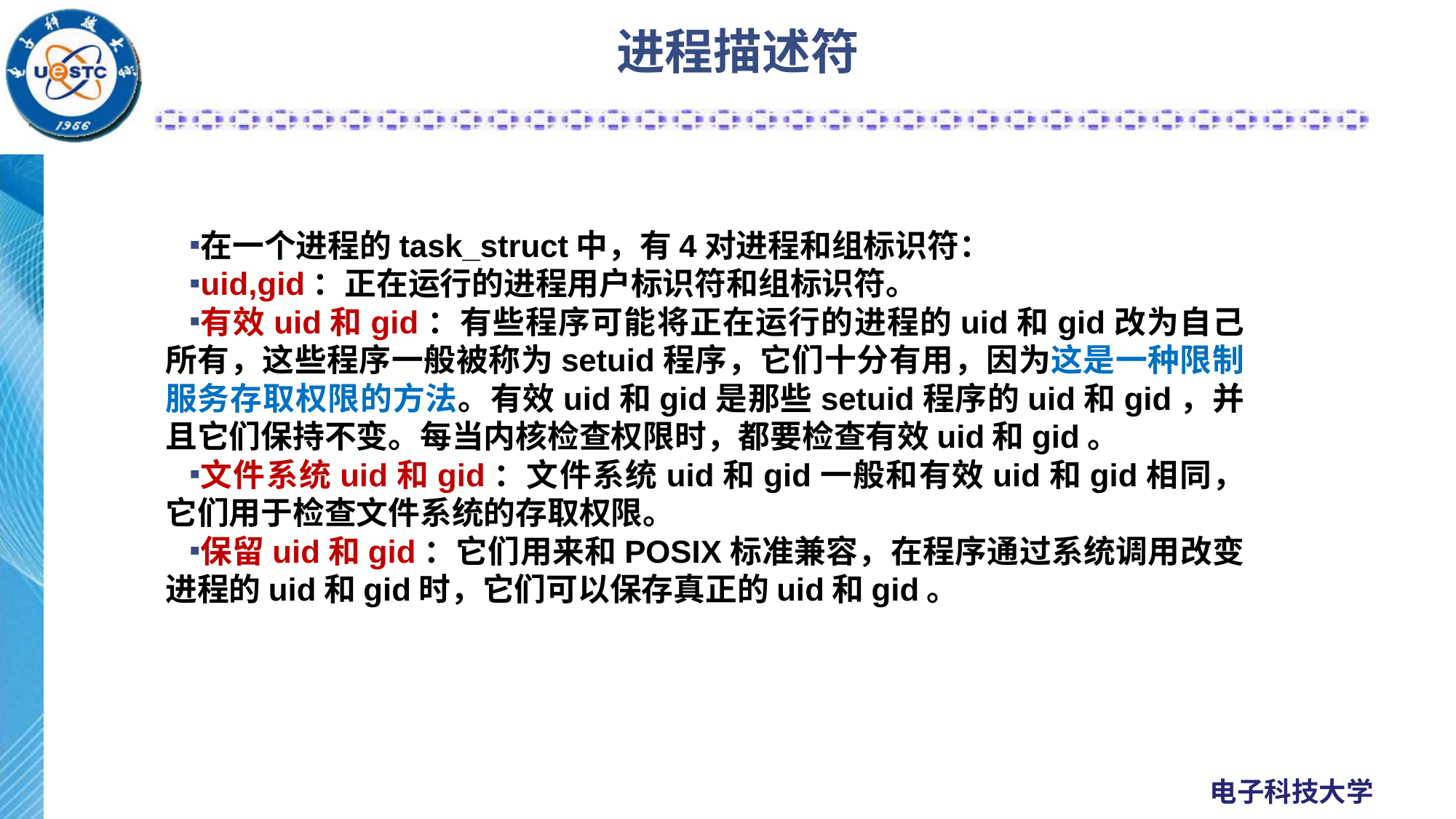

# 进程描述符
在一个进程的task_struct中，有4对进程和组标识符：
uid,gid：正在运行的进程用户标识符和组标识符。
有效uid和gid：有些程序可能将正在运行的进程的uid和gid改为自己所有，这些程序一般被称为setuid程序，它们十分有用，因为这是一种限制服务存取权限的方法。有效uid和gid是那些setuid程序的uid和gid，并且它们保持不变。每当内核检查权限时，都要检查有效uid和gid。
文件系统uid和gid：文件系统uid和gid一般和有效uid和gid相同，它们用于检查文件系统的存取权限。
保留uid和gid：它们用来和POSIX标准兼容，在程序通过系统调用改变进程的uid和gid时，它们可以保存真正的uid和gid。